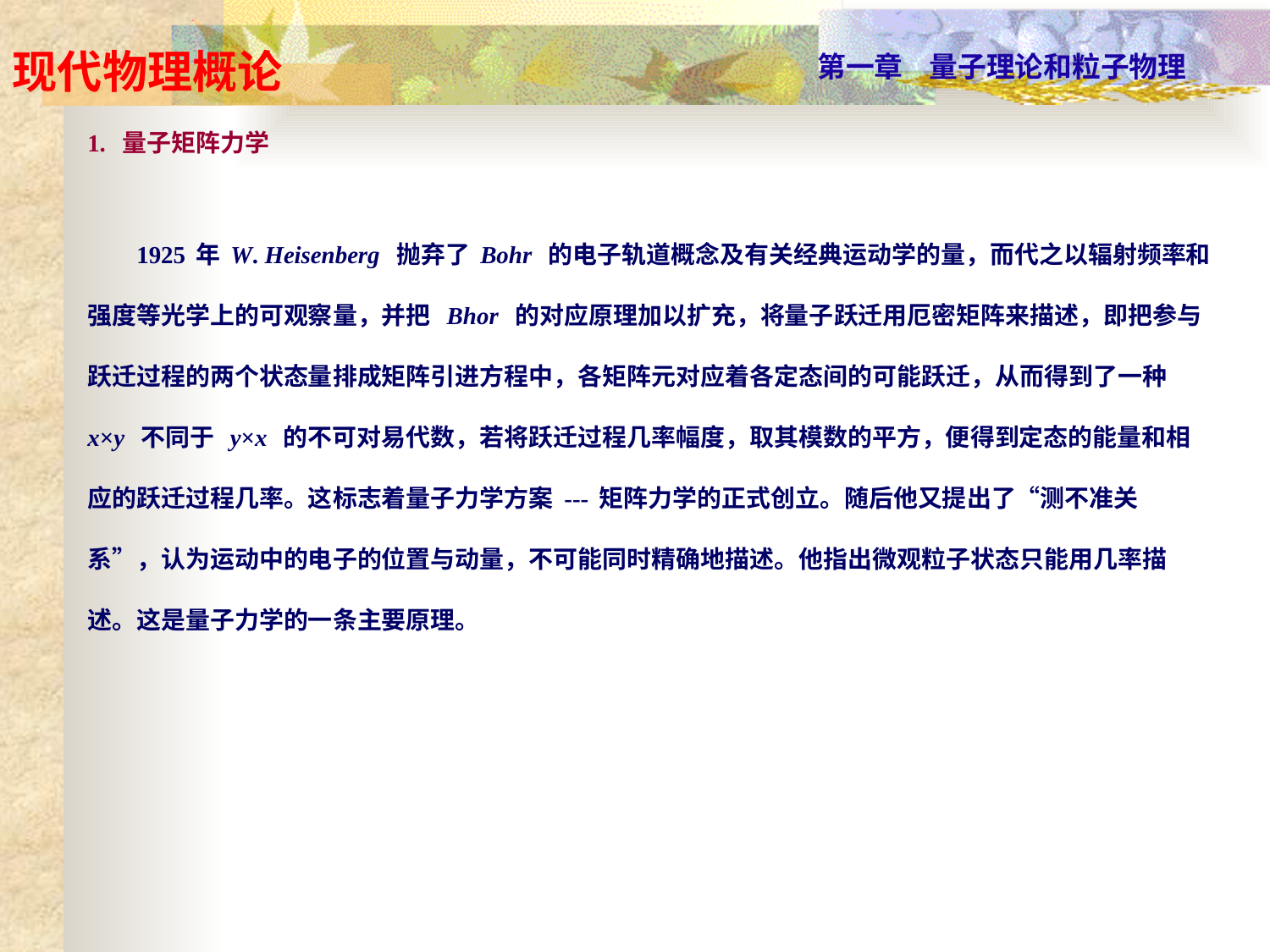

1. 量子矩阵力学

        1925年W. Heisenberg 抛弃了Bohr 的电子轨道概念及有关经典运动学的量，而代之以辐射频率和强度等光学上的可观察量，并把 Bhor 的对应原理加以扩充，将量子跃迁用厄密矩阵来描述，即把参与跃迁过程的两个状态量排成矩阵引进方程中，各矩阵元对应着各定态间的可能跃迁，从而得到了一种 x×y 不同于 y×x 的不可对易代数，若将跃迁过程几率幅度，取其模数的平方，便得到定态的能量和相应的跃迁过程几率。这标志着量子力学方案---矩阵力学的正式创立。随后他又提出了“测不准关系”，认为运动中的电子的位置与动量，不可能同时精确地描述。他指出微观粒子状态只能用几率描述。这是量子力学的一条主要原理。